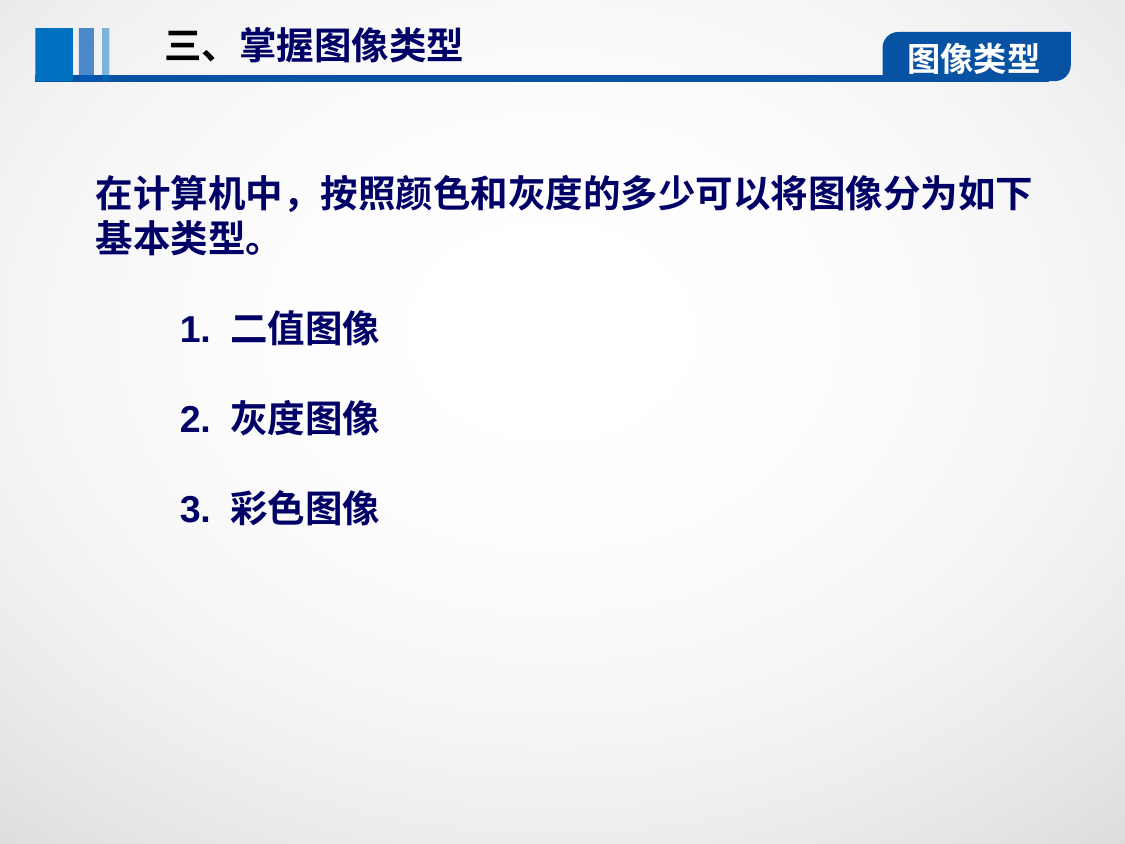

三、掌握图像类型

图像类型
在计算机中，按照颜色和灰度的多少可以将图像分为如下基本类型。

　　1. 二值图像

　　2. 灰度图像

　　3. 彩色图像
25